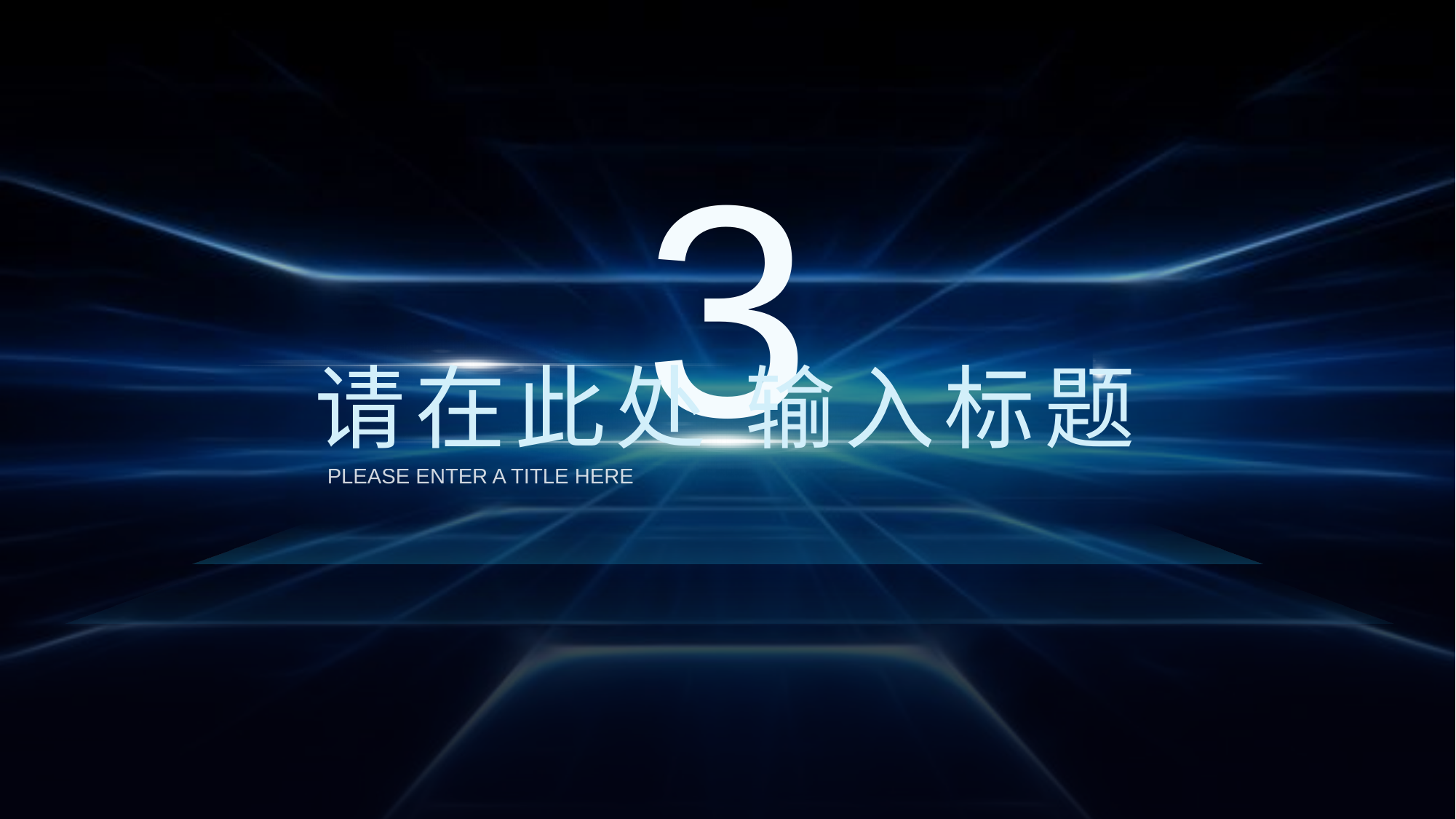

3
请在此处 输入标题
PLEASE ENTER A TITLE HERE